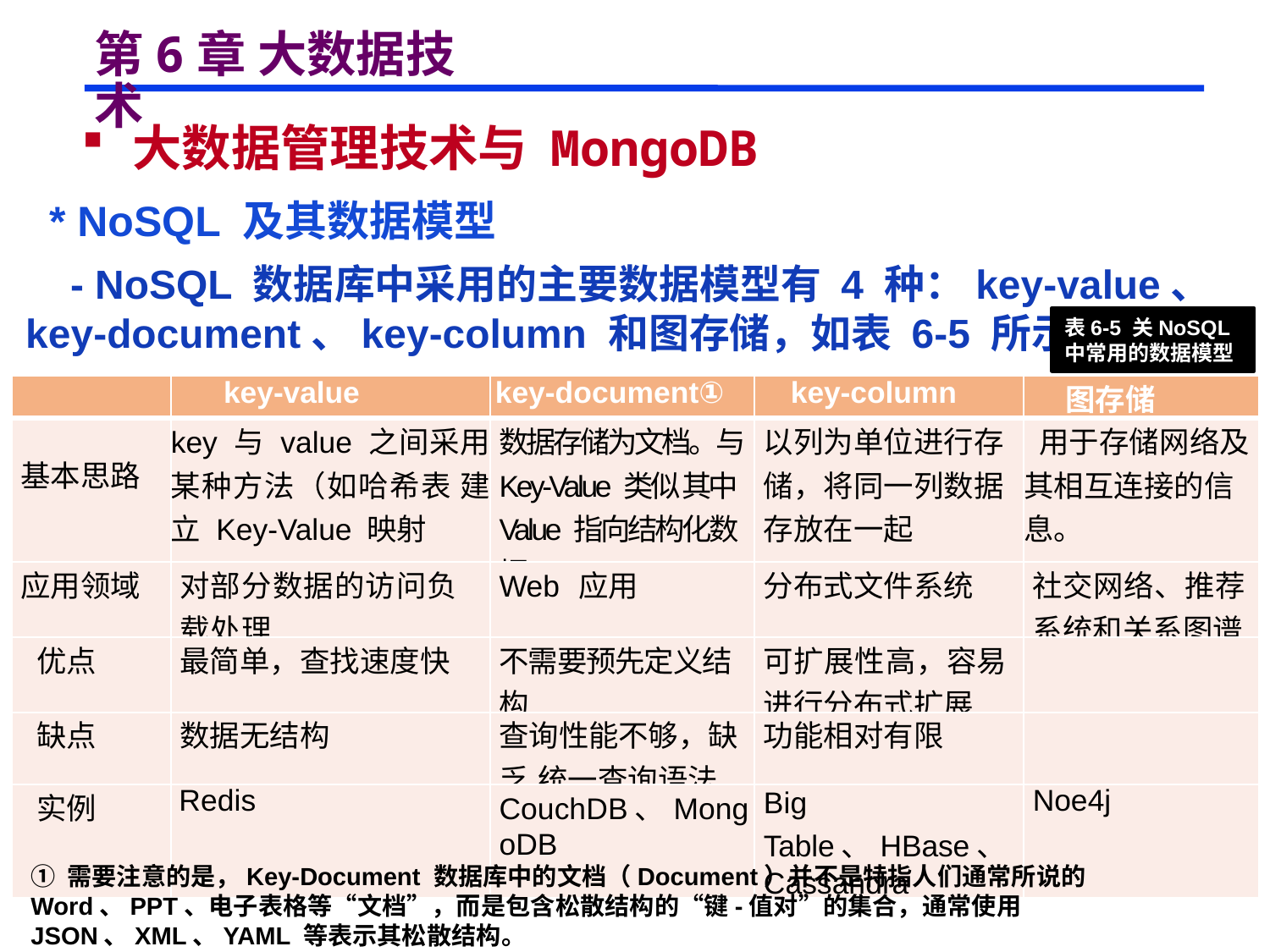

# 第6章 大数据技术
 大数据管理技术与 MongoDB
  * NoSQL 及其数据模型
    - NoSQL 数据库中采用的主要数据模型有 4 种：key-value、key-document、key-column 和图存储，如表 6-5 所示。
表6-5 关NoSQL 中常用的数据模型
|  | key-value | key-document① | key-column | 图存储 |
| --- | --- | --- | --- | --- |
| 基本思路 | key 与 value 之间采用某种方法（如哈希表 建立 Key-Value 映射 | 数据存储为文档。与 Key-Value 类似 其中 Value 指向结构化数据 | 以列为单位进行存储，将同一列数据存放在一起 | 用于存储网络及其相互连接的信息。 |
| 应用领域 | 对部分数据的访问负载处理 | Web 应用 | 分布式文件系统 | 社交网络、推荐系统和关系图谱 |
| 优点 | 最简单，查找速度快 | 不需要预先定义结构 | 可扩展性高，容易进行分布式扩展 |  |
| 缺点 | 数据无结构 | 查询性能不够，缺乏 统一查询语法 | 功能相对有限 |  |
| 实例 | Redis | CouchDB、MongoDB | Big Table、HBase、 Cassandra | Noe4j |
① 需要注意的是，Key-Document 数据库中的文档（Document）并不是特指人们通常所说的 Word、PPT、电子表格等“文档”，而是包含松散结构的“键-值对”的集合，通常使用 JSON、XML、YAML 等表示其松散结构。